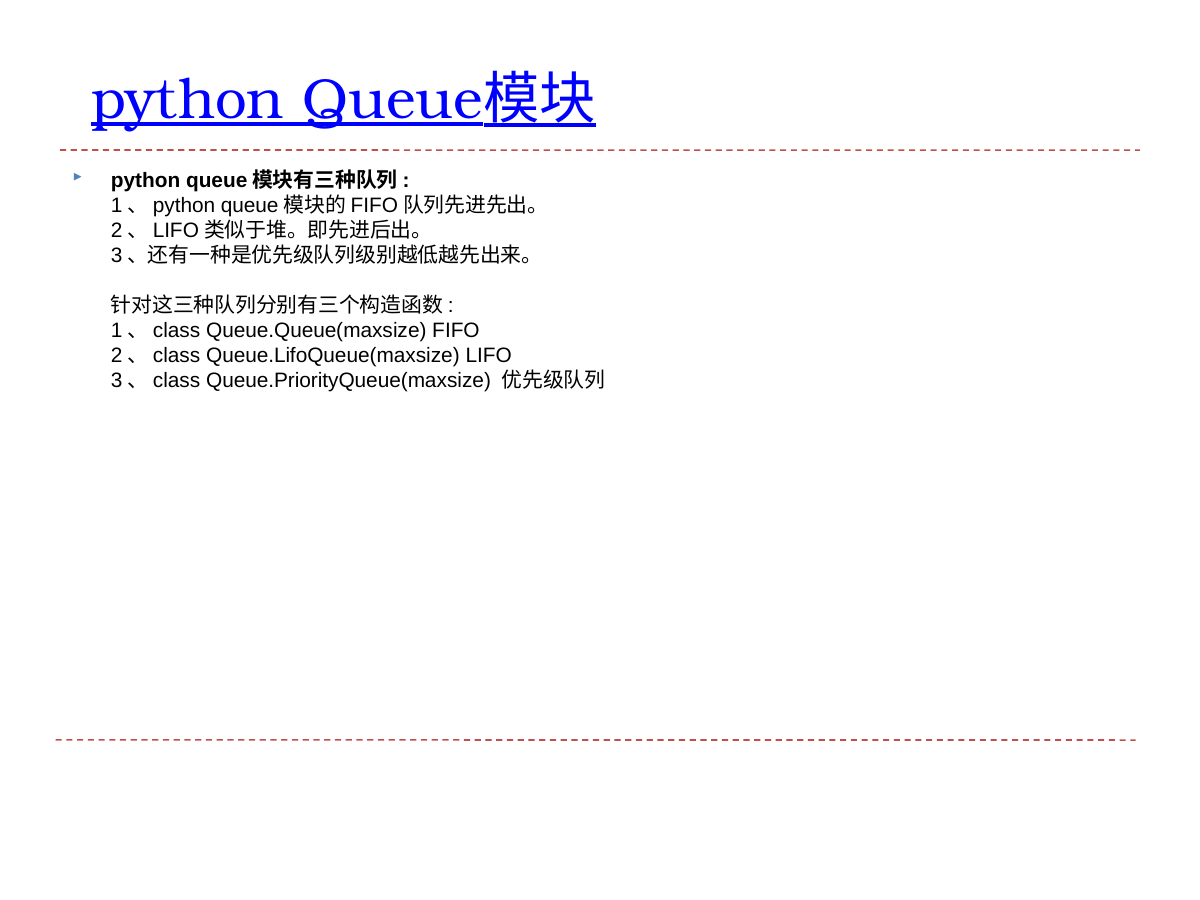

# python Queue模块
python queue模块有三种队列:
1、python queue模块的FIFO队列先进先出。
2、LIFO类似于堆。即先进后出。
3、还有一种是优先级队列级别越低越先出来。 
针对这三种队列分别有三个构造函数:
1、class Queue.Queue(maxsize) FIFO 
2、class Queue.LifoQueue(maxsize) LIFO 
3、class Queue.PriorityQueue(maxsize) 优先级队列